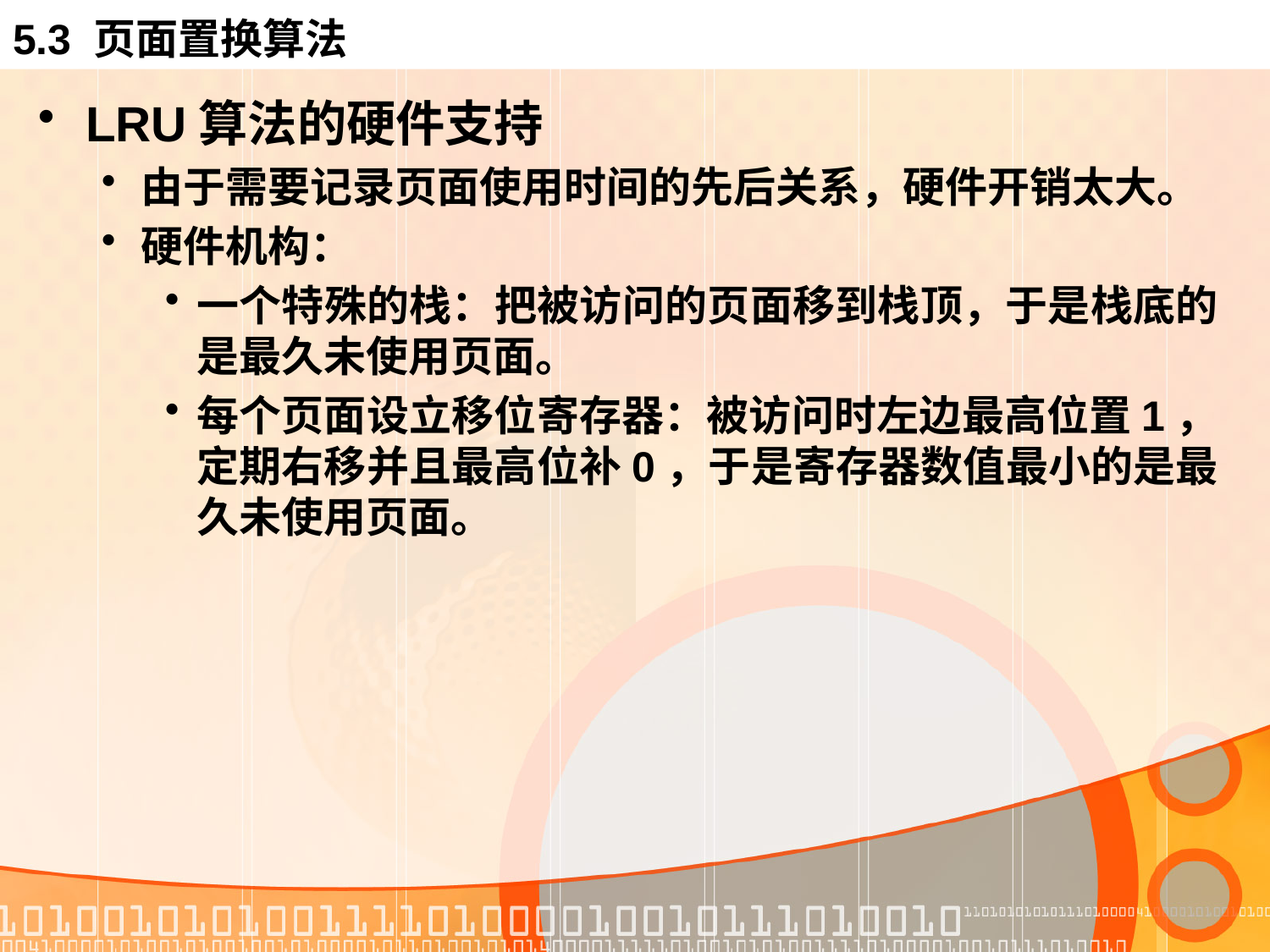

5.3 页面置换算法
LRU算法的硬件支持
由于需要记录页面使用时间的先后关系，硬件开销太大。
硬件机构：
一个特殊的栈：把被访问的页面移到栈顶，于是栈底的是最久未使用页面。
每个页面设立移位寄存器：被访问时左边最高位置1，定期右移并且最高位补0，于是寄存器数值最小的是最久未使用页面。